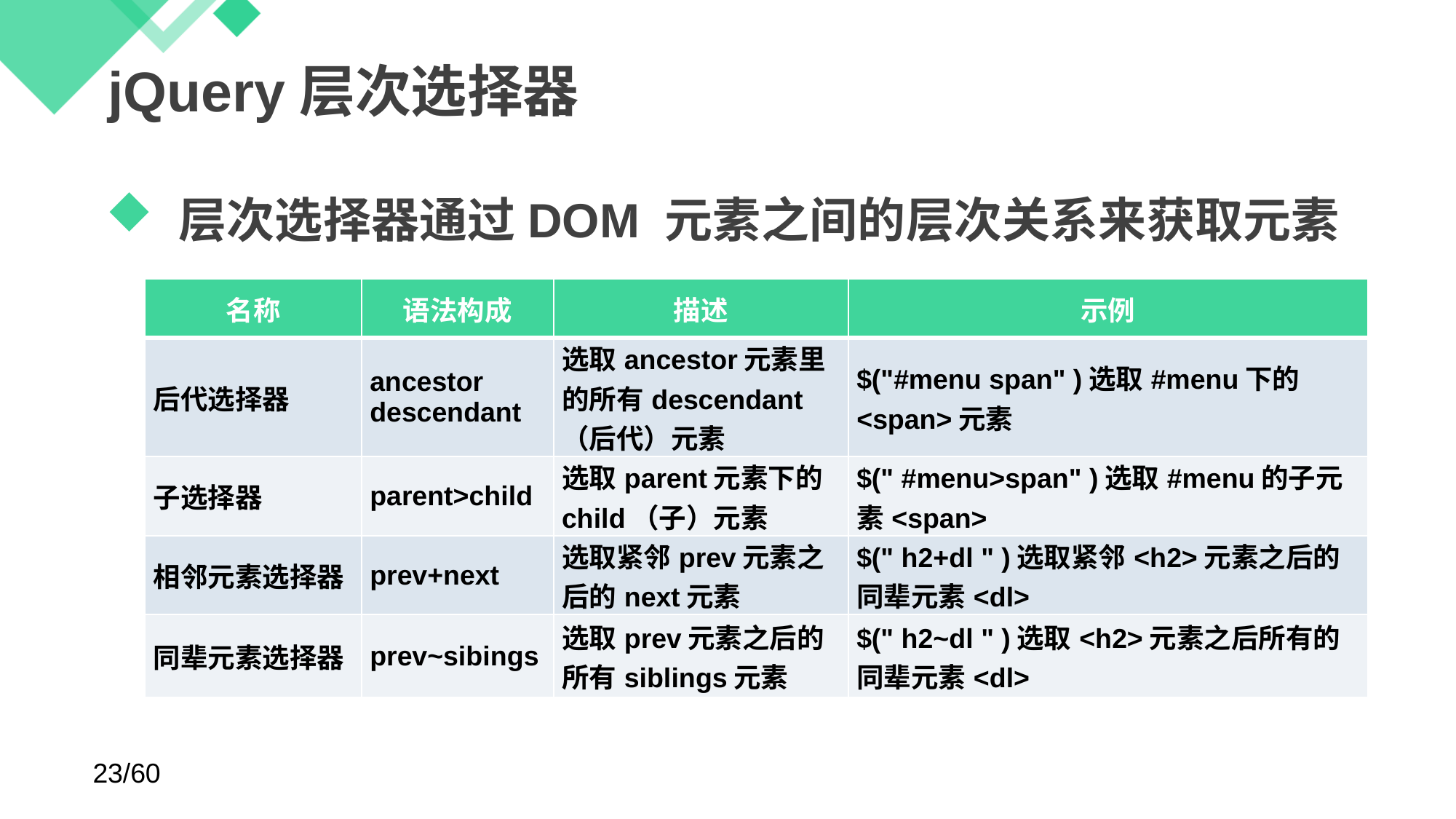

# jQuery层次选择器
层次选择器通过DOM 元素之间的层次关系来获取元素

| 名称 | 语法构成 | 描述 | 示例 |
| --- | --- | --- | --- |
| 后代选择器 | ancestor descendant | 选取ancestor元素里的所有descendant（后代）元素 | $("#menu span" )选取#menu下的<span>元素 |
| 子选择器 | parent>child | 选取parent元素下的child（子）元素 | $(" #menu>span" )选取#menu的子元素<span> |
| 相邻元素选择器 | prev+next | 选取紧邻prev元素之后的next元素 | $(" h2+dl " )选取紧邻<h2>元素之后的同辈元素<dl> |
| 同辈元素选择器 | prev~sibings | 选取prev元素之后的所有siblings元素 | $(" h2~dl " )选取<h2>元素之后所有的同辈元素<dl> |